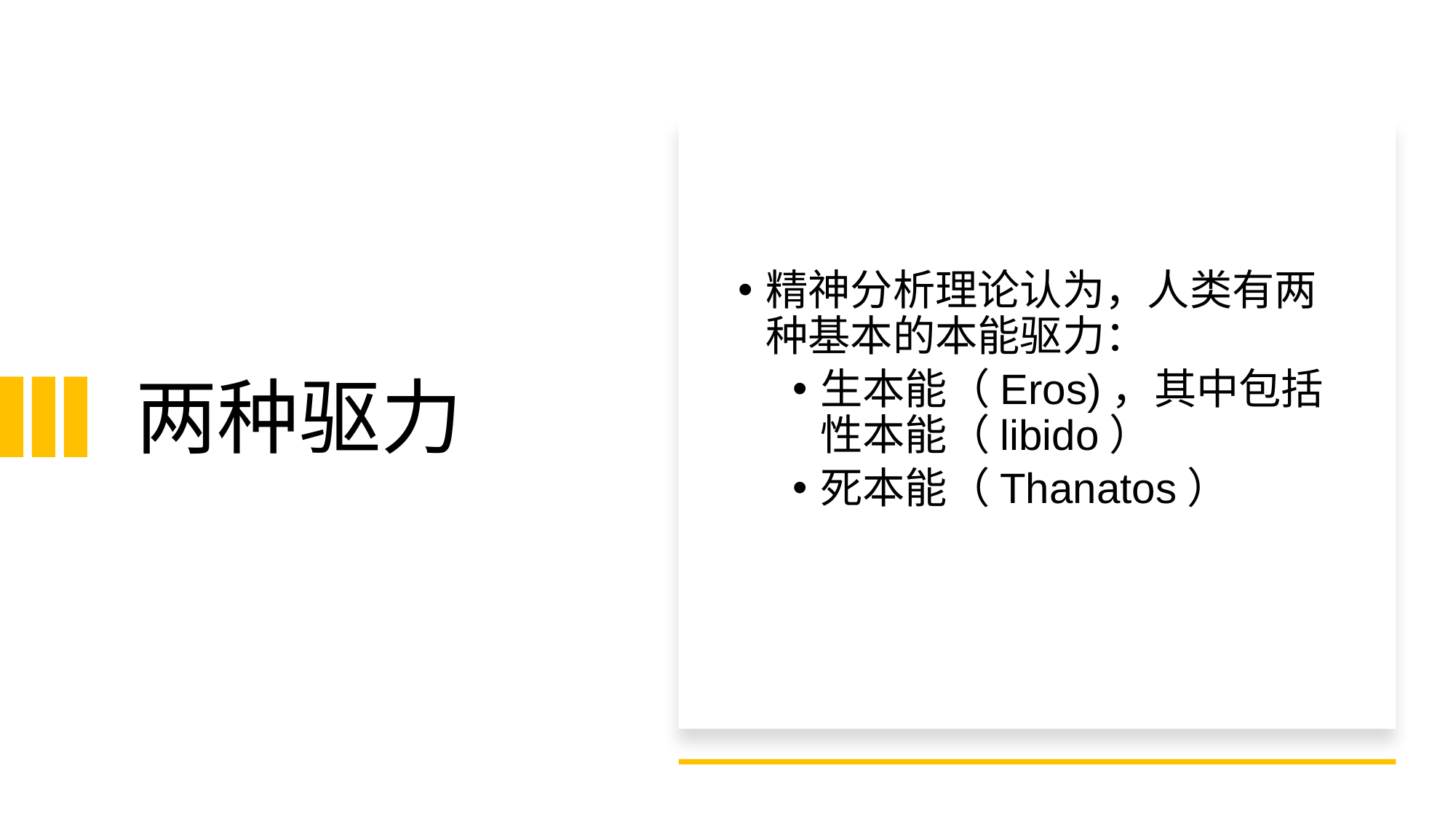

# 两种驱力
精神分析理论认为，人类有两种基本的本能驱力：
生本能（Eros)，其中包括性本能（libido）
死本能（Thanatos）